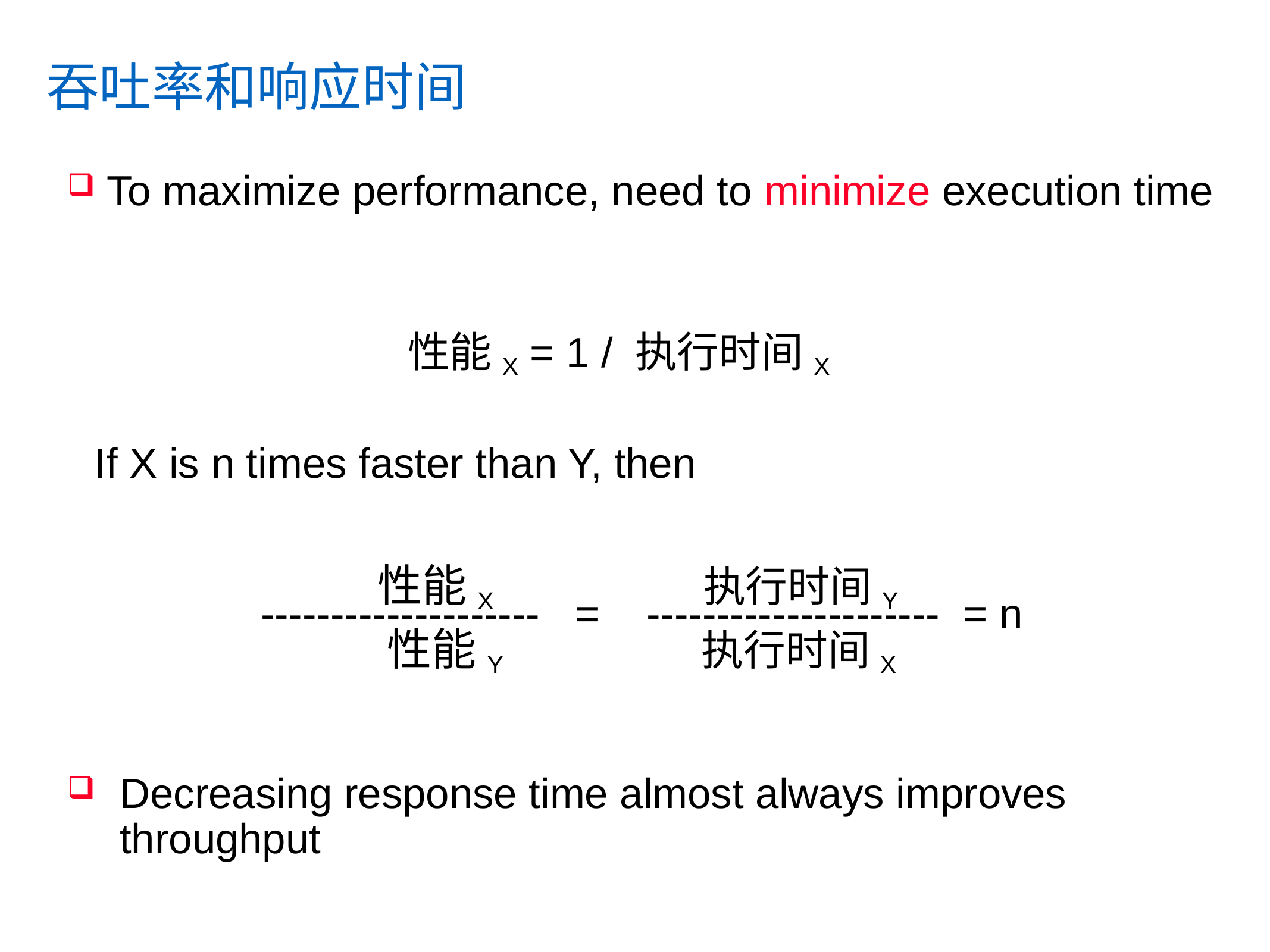

# 吞吐率和响应时间
To maximize performance, need to minimize execution time
性能X = 1 / 执行时间X
If X is n times faster than Y, then
       性能X                 执行时间Y
    --------------------   =    ---------------------  = n
        性能Y                执行时间X
Decreasing response time almost always improves throughput
41